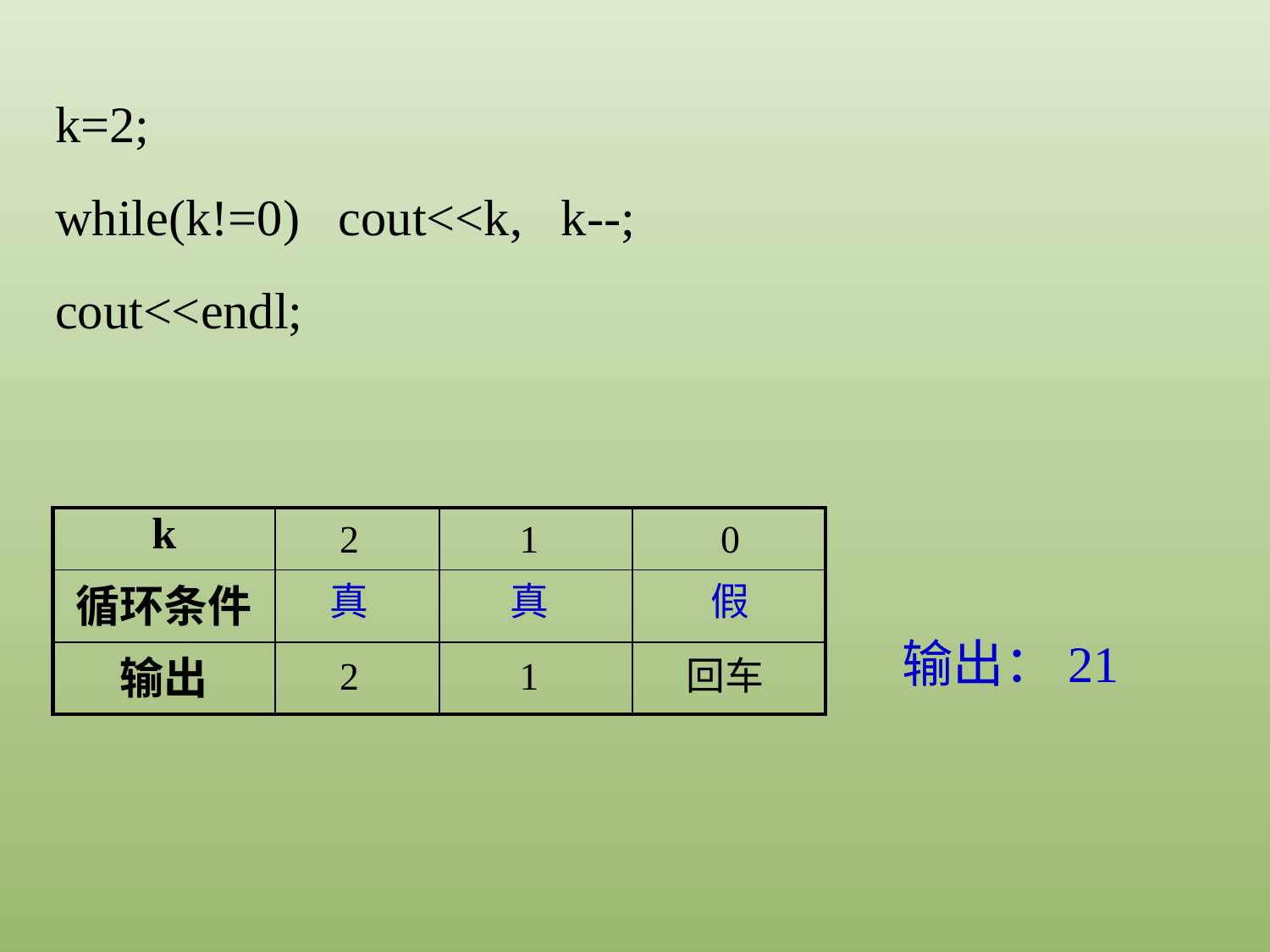

k=2;
while(k!=0)   cout<<k,   k--;
cout<<endl;
| k |  |  |  |
| --- | --- | --- | --- |
| 循环条件 |  |  |  |
| 输出 |  |  |  |
2
1
0
真
真
假
输出：21
2
1
回车
120